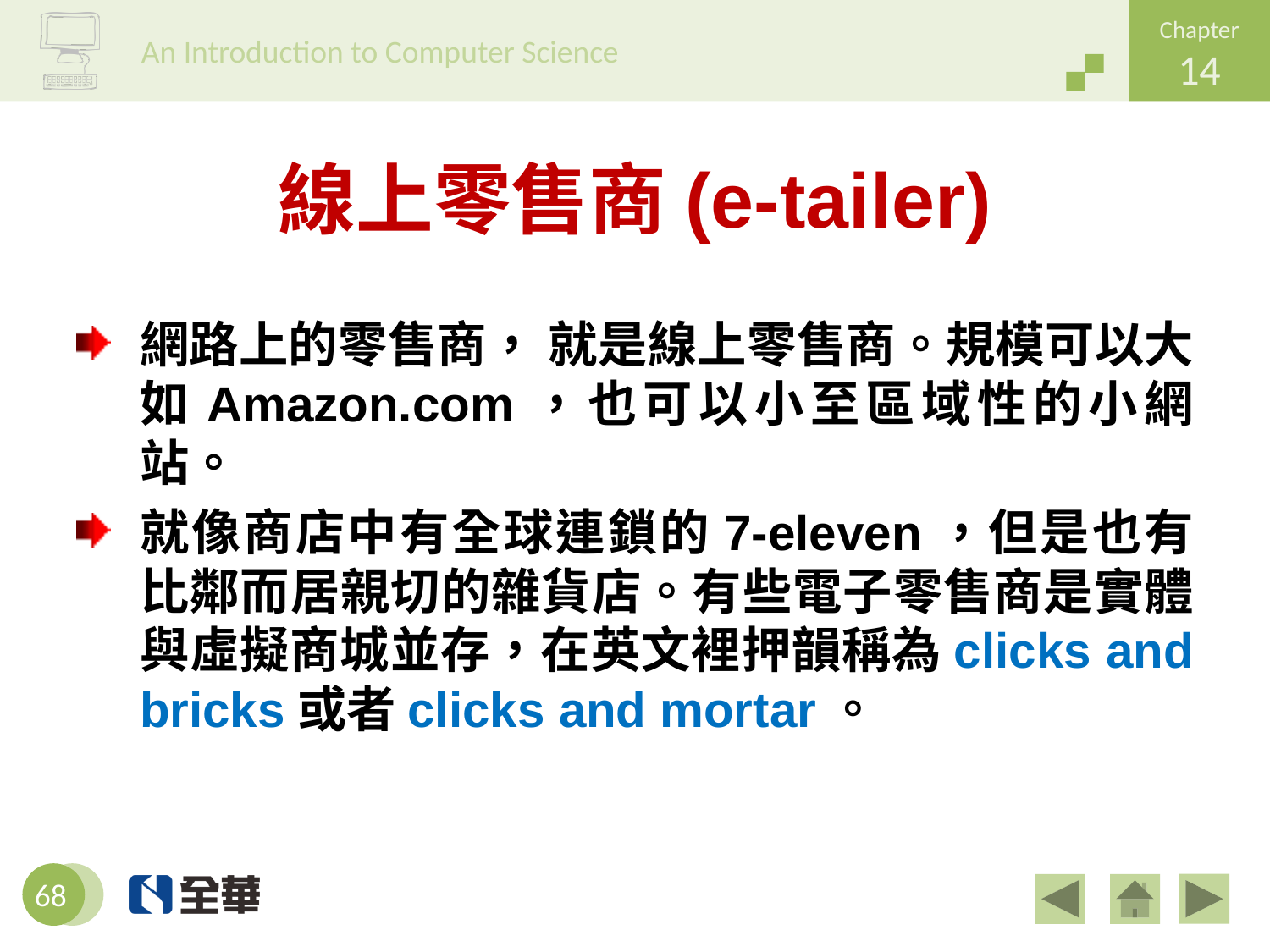

# 線上零售商(e-tailer)
網路上的零售商， 就是線上零售商。規模可以大如Amazon.com，也可以小至區域性的小網站。
就像商店中有全球連鎖的7-eleven，但是也有比鄰而居親切的雜貨店。有些電子零售商是實體與虛擬商城並存，在英文裡押韻稱為clicks and bricks或者clicks and mortar。